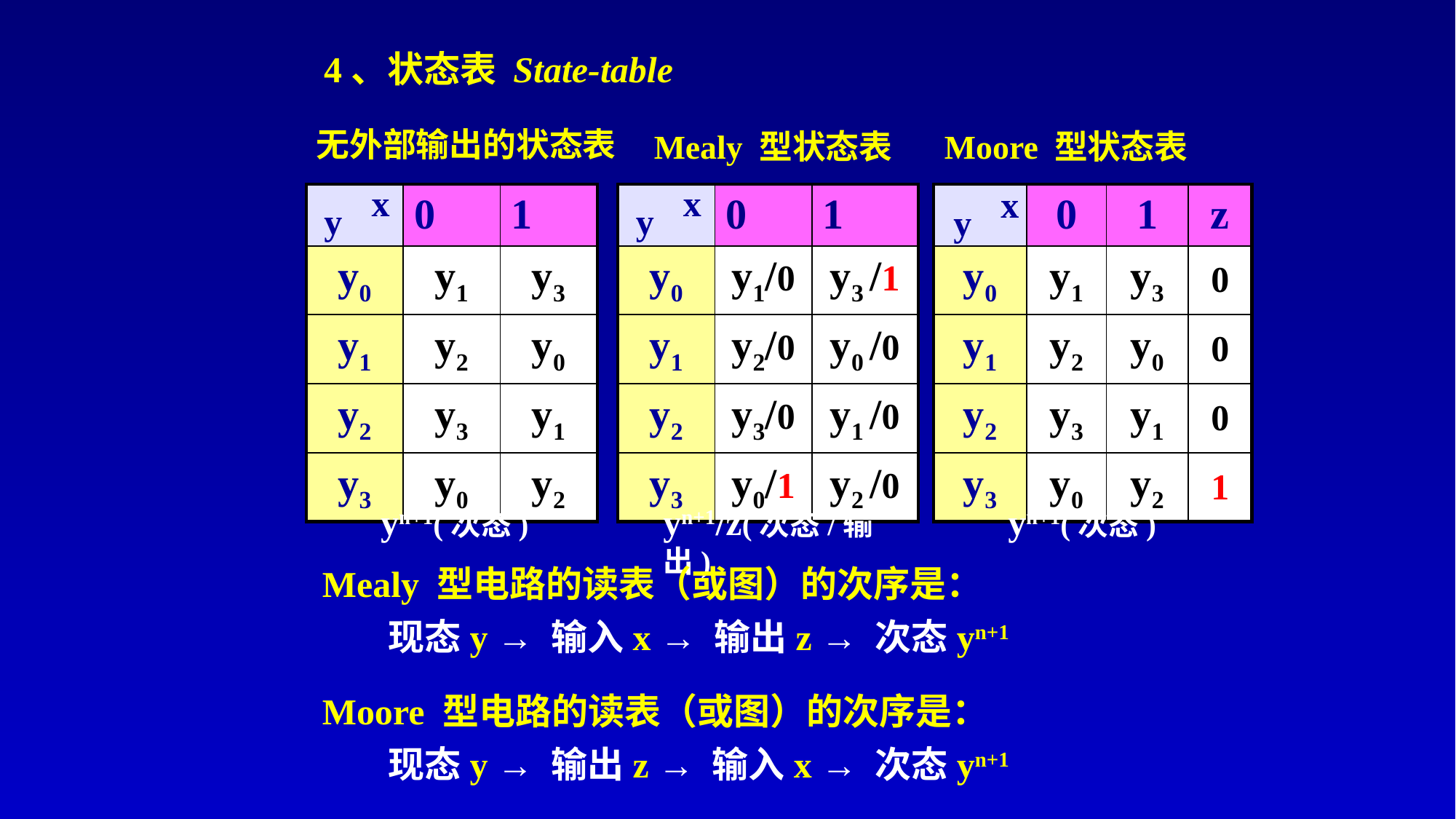

# 4、状态表 State-table
无外部输出的状态表
Mealy 型状态表
Moore 型状态表
x

y
x

y
x

y
|  | 0 | 1 |
| --- | --- | --- |
| y0 | y1 | y3 |
| y1 | y2 | y0 |
| y2 | y3 | y1 |
| y3 | y0 | y2 |
|  | 0 | 1 |
| --- | --- | --- |
| y0 | y1/0 | y3 /1 |
| y1 | y2/0 | y0 /0 |
| y2 | y3/0 | y1 /0 |
| y3 | y0/1 | y2 /0 |
|  | 0 | 1 | z |
| --- | --- | --- | --- |
| y0 | y1 | y3 | 0 |
| y1 | y2 | y0 | 0 |
| y2 | y3 | y1 | 0 |
| y3 | y0 | y2 | 1 |
yn+1(次态)
yn+1/z(次态/输出)
yn+1(次态)
Mealy 型电路的读表（或图）的次序是：
       现态y → 输入x → 输出z → 次态yn+1
Moore 型电路的读表（或图）的次序是：
       现态y → 输出z → 输入x → 次态yn+1